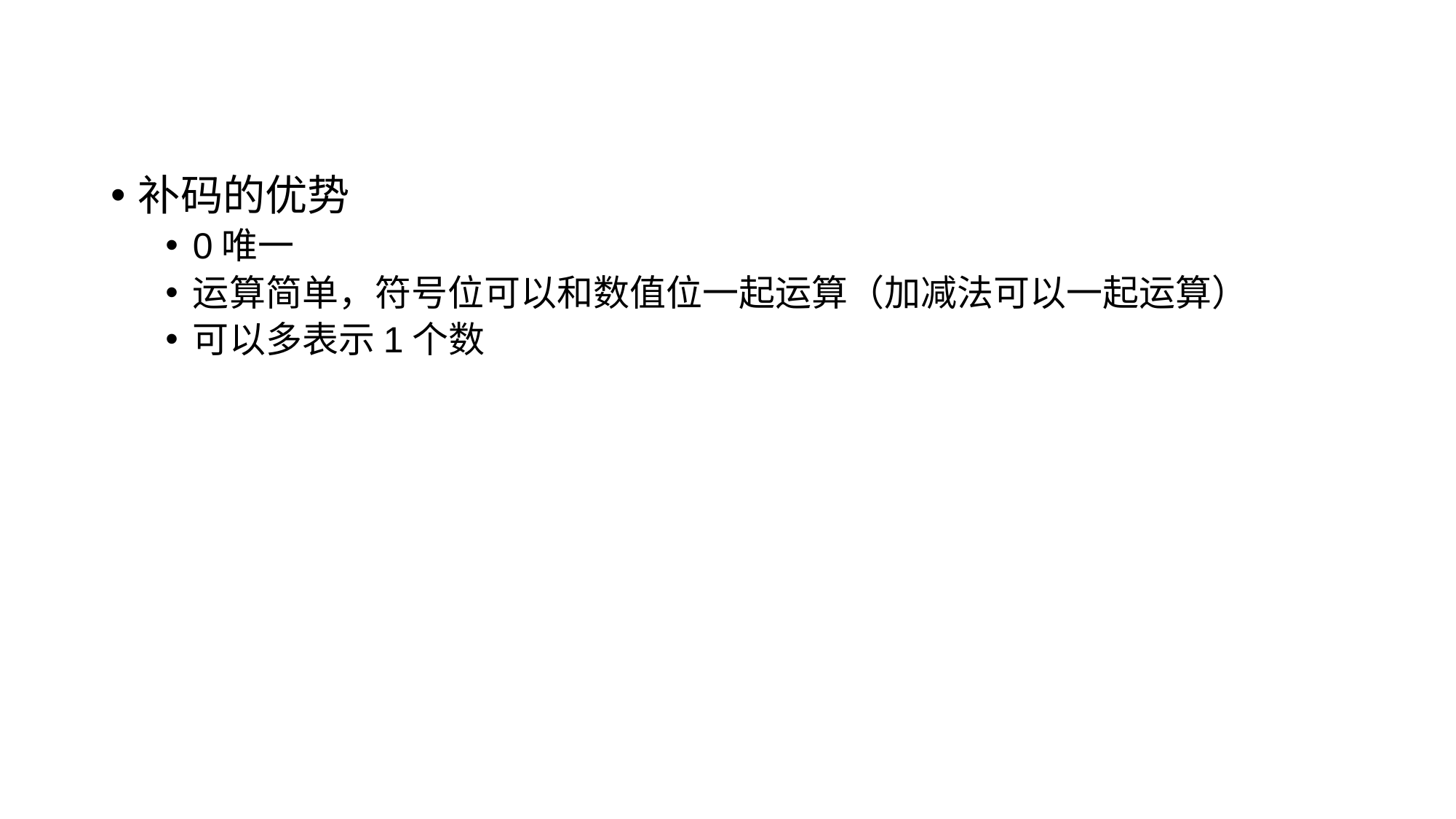

补码的优势
0唯一
运算简单，符号位可以和数值位一起运算（加减法可以一起运算）
可以多表示1个数